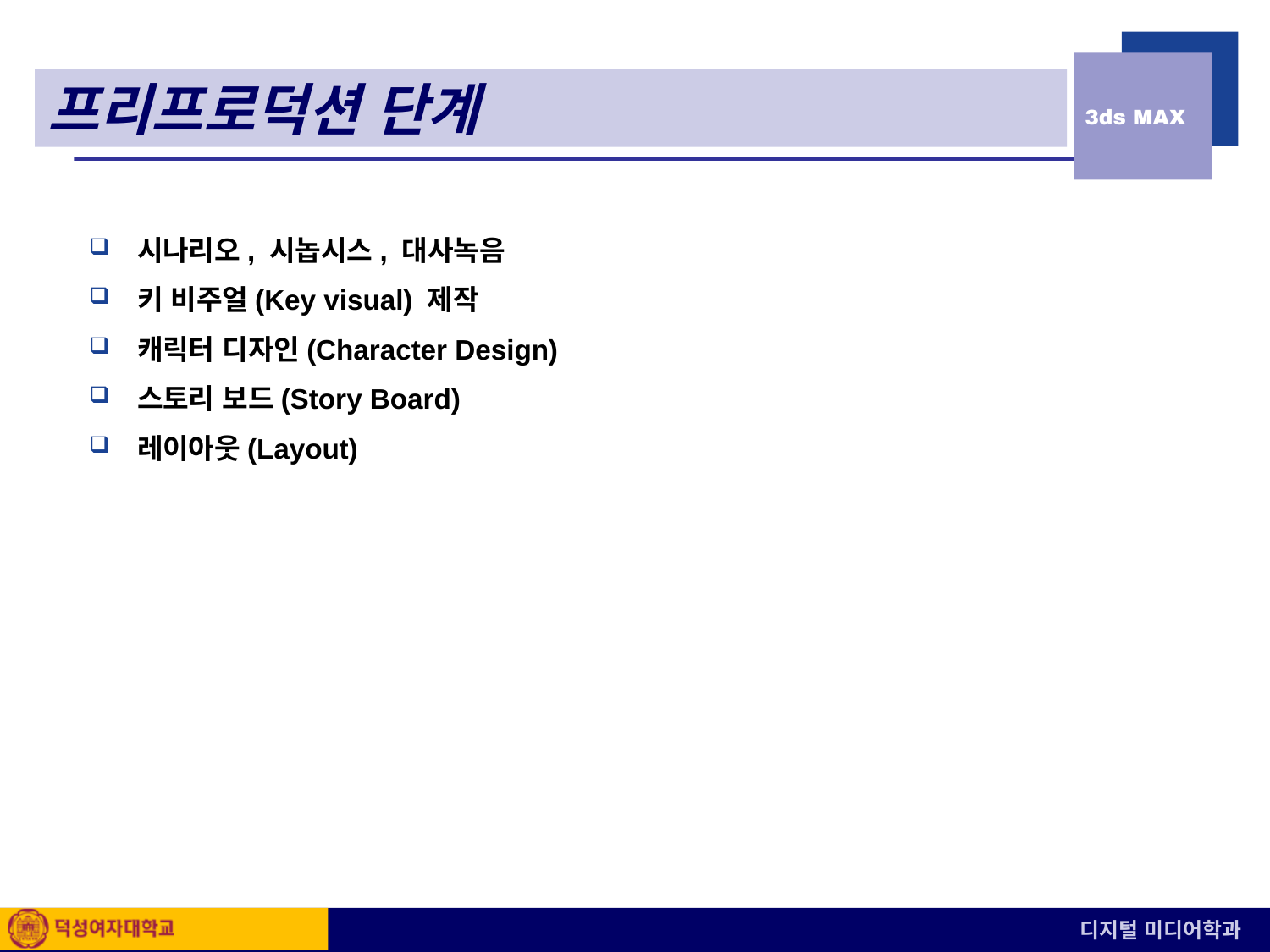

# ⊙ 3D 컴퓨터 애니메이션 주요 제작단계
프리프로덕션 단계
시나리오, 시놉시스, 대사녹음
키 비주얼(Key visual) 제작
캐릭터 디자인(Character Design)
스토리 보드(Story Board)
레이아웃(Layout)